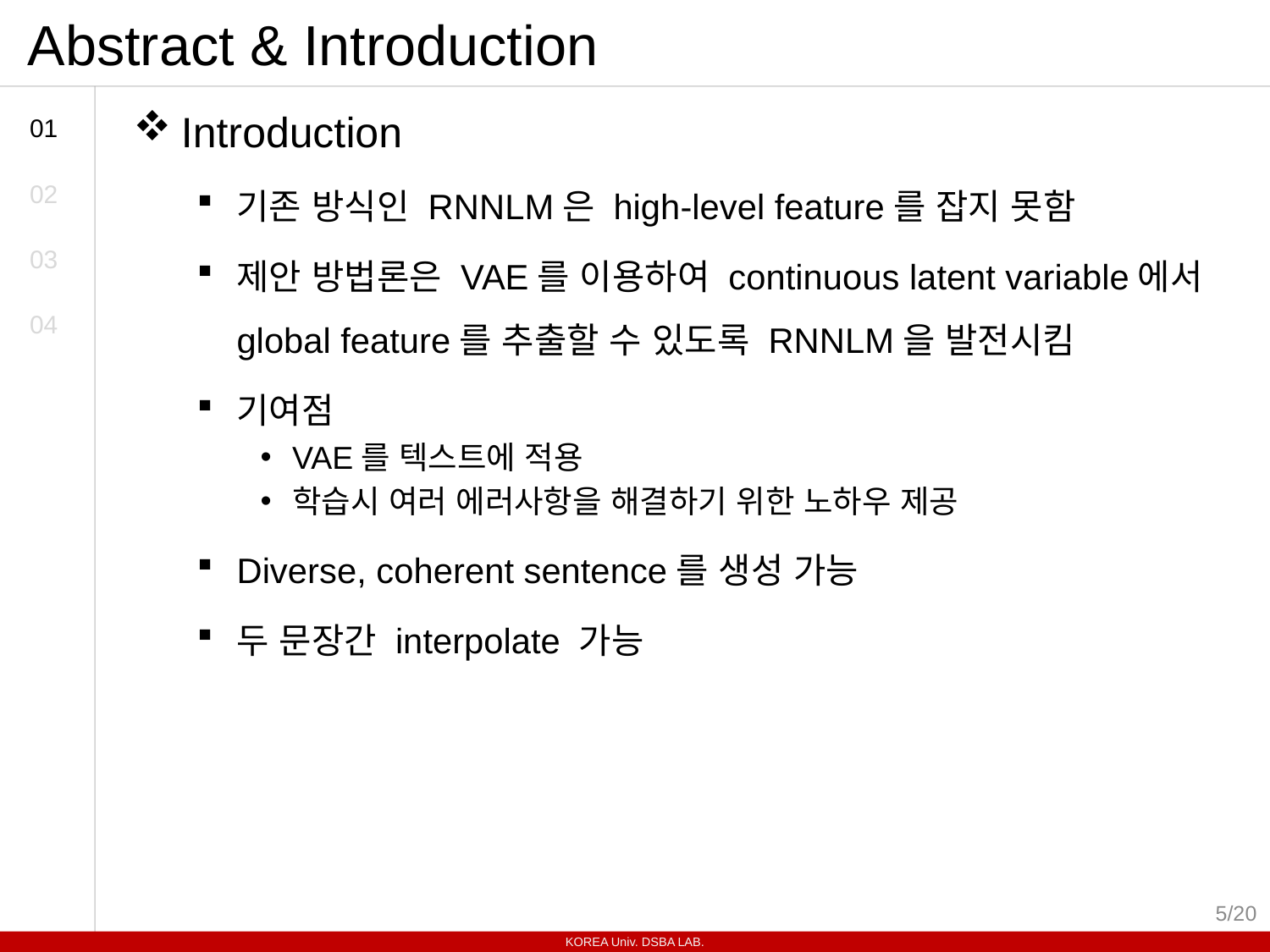

# Abstract & Introduction
Introduction
기존 방식인 RNNLM은 high-level feature를 잡지 못함
제안 방법론은 VAE를 이용하여 continuous latent variable에서 global feature를 추출할 수 있도록 RNNLM을 발전시킴
기여점
VAE를 텍스트에 적용
학습시 여러 에러사항을 해결하기 위한 노하우 제공
Diverse, coherent sentence를 생성 가능
두 문장간 interpolate 가능
01
02
03
04
5/20